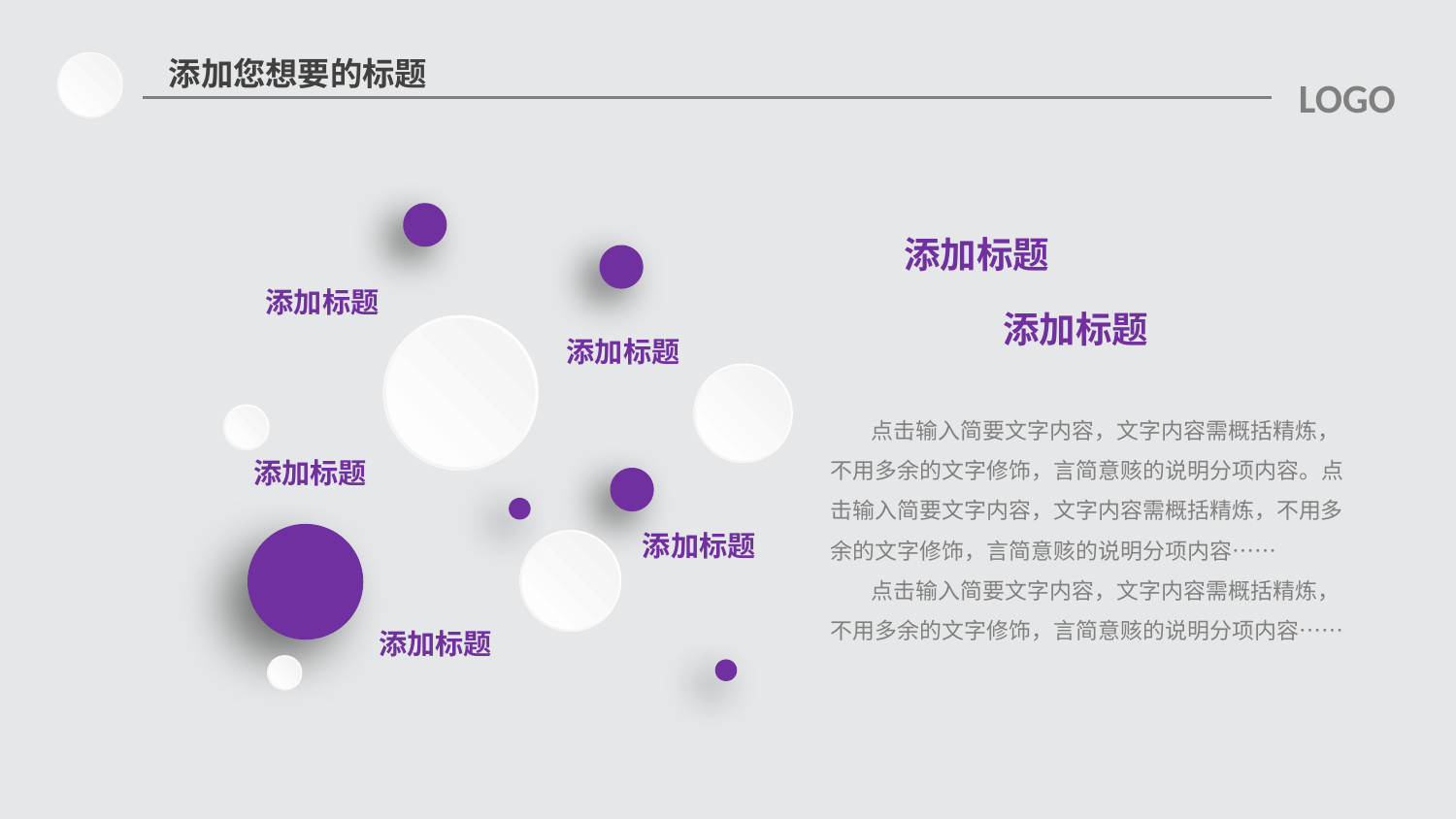

添加您想要的标题

LOGO

添加标题

添加标题
添加标题

添加标题

       点击输入简要文字内容，文字内容需概括精炼，不用多余的文字修饰，言简意赅的说明分项内容。点击输入简要文字内容，文字内容需概括精炼，不用多余的文字修饰，言简意赅的说明分项内容……
       点击输入简要文字内容，文字内容需概括精炼，不用多余的文字修饰，言简意赅的说明分项内容……

添加标题

添加标题

添加标题